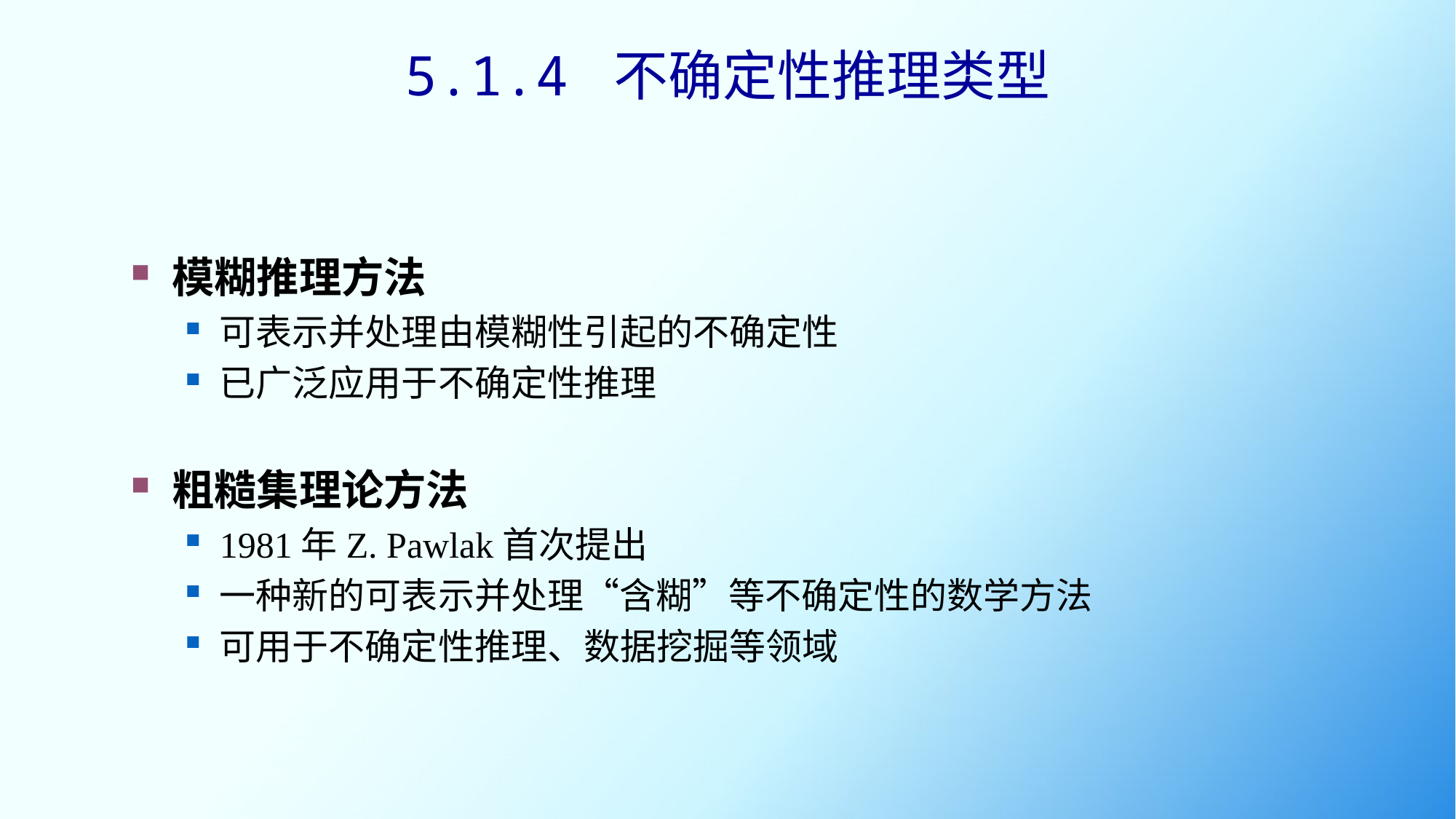

5.1.4 不确定性推理类型

模糊推理方法
可表示并处理由模糊性引起的不确定性
已广泛应用于不确定性推理

粗糙集理论方法
1981年Z. Pawlak首次提出
一种新的可表示并处理“含糊”等不确定性的数学方法
可用于不确定性推理、数据挖掘等领域